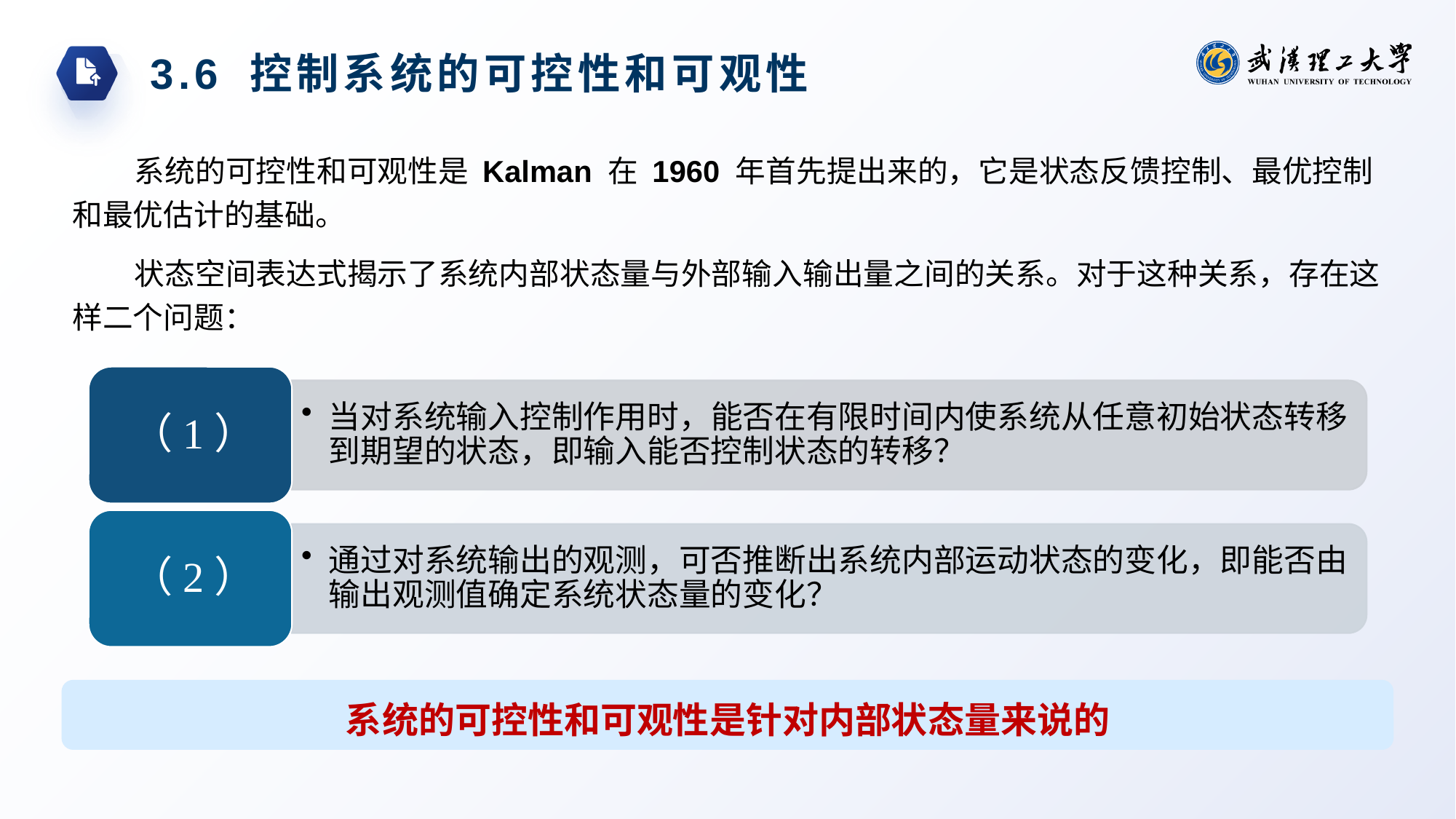

3.6 控制系统的可控性和可观性
系统的可控性和可观性是 Kalman 在 1960 年首先提出来的，它是状态反馈控制、最优控制和最优估计的基础。
状态空间表达式揭示了系统内部状态量与外部输入输出量之间的关系。对于这种关系，存在这样二个问题：
当对系统输入控制作用时，能否在有限时间内使系统从任意初始状态转移到期望的状态，即输入能否控制状态的转移？
（1）
通过对系统输出的观测，可否推断出系统内部运动状态的变化，即能否由输出观测值确定系统状态量的变化？
（2）
系统的可控性和可观性是针对内部状态量来说的